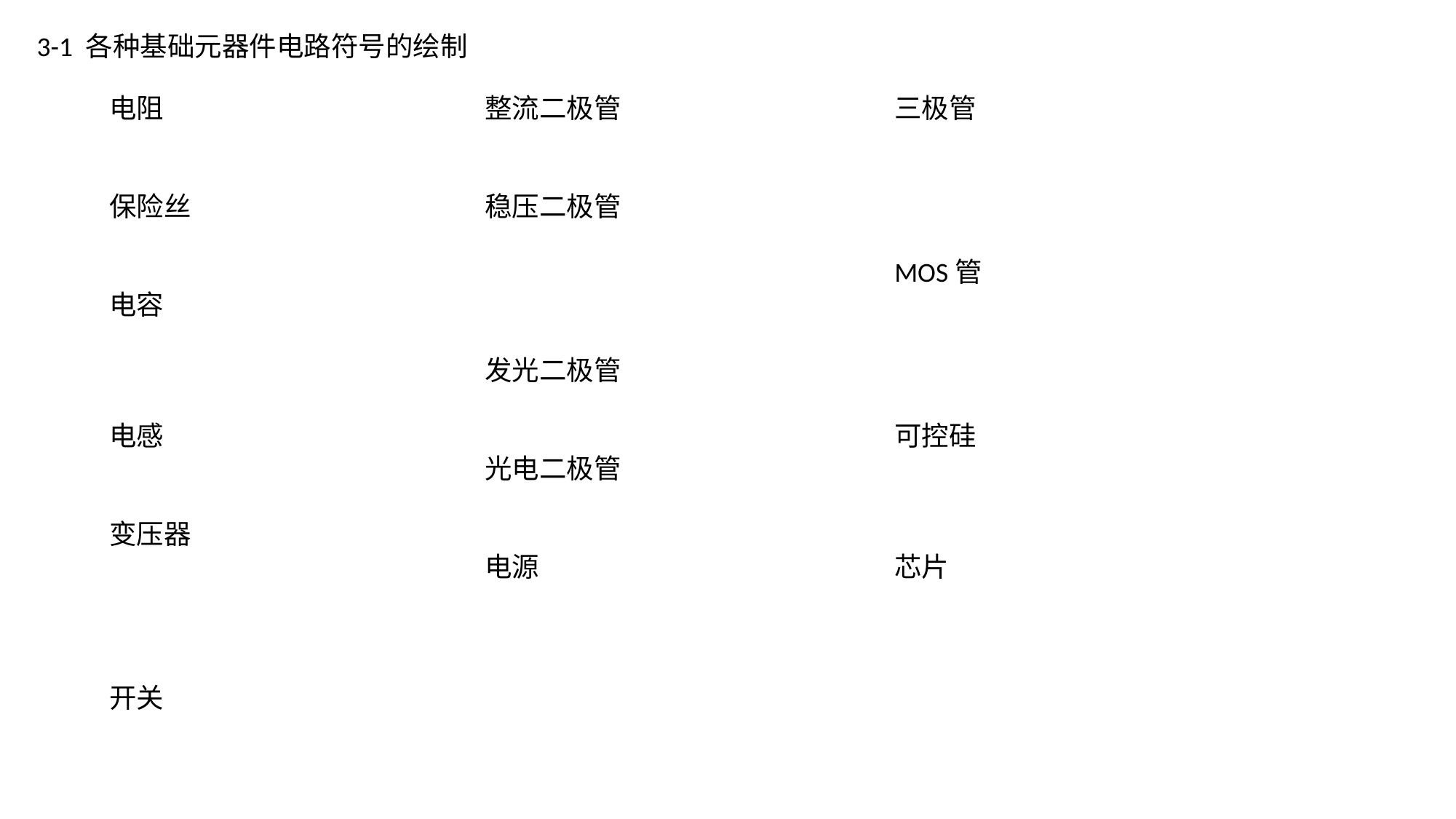

3-1 各种基础元器件电路符号的绘制
电阻

保险丝

电容

电感

变压器

开关

整流二极管

稳压二极管

发光二极管

光电二极管

电源
三极管

MOS管

可控硅

芯片